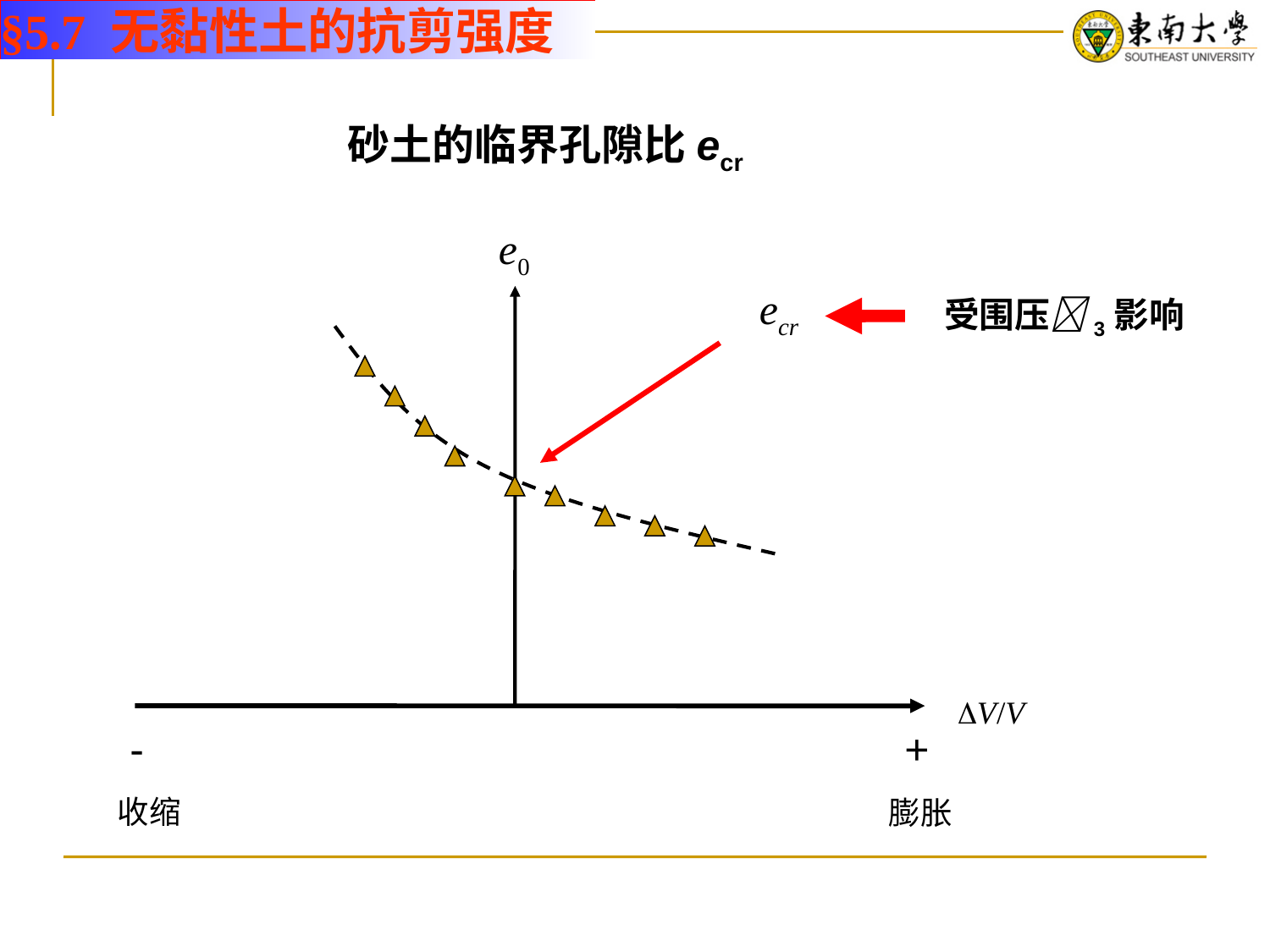

§5.7 无黏性土的抗剪强度
# 砂土的临界孔隙比ecr
e0
ecr

受围压σ3影响

ΔV/V

-
+
收缩
膨胀